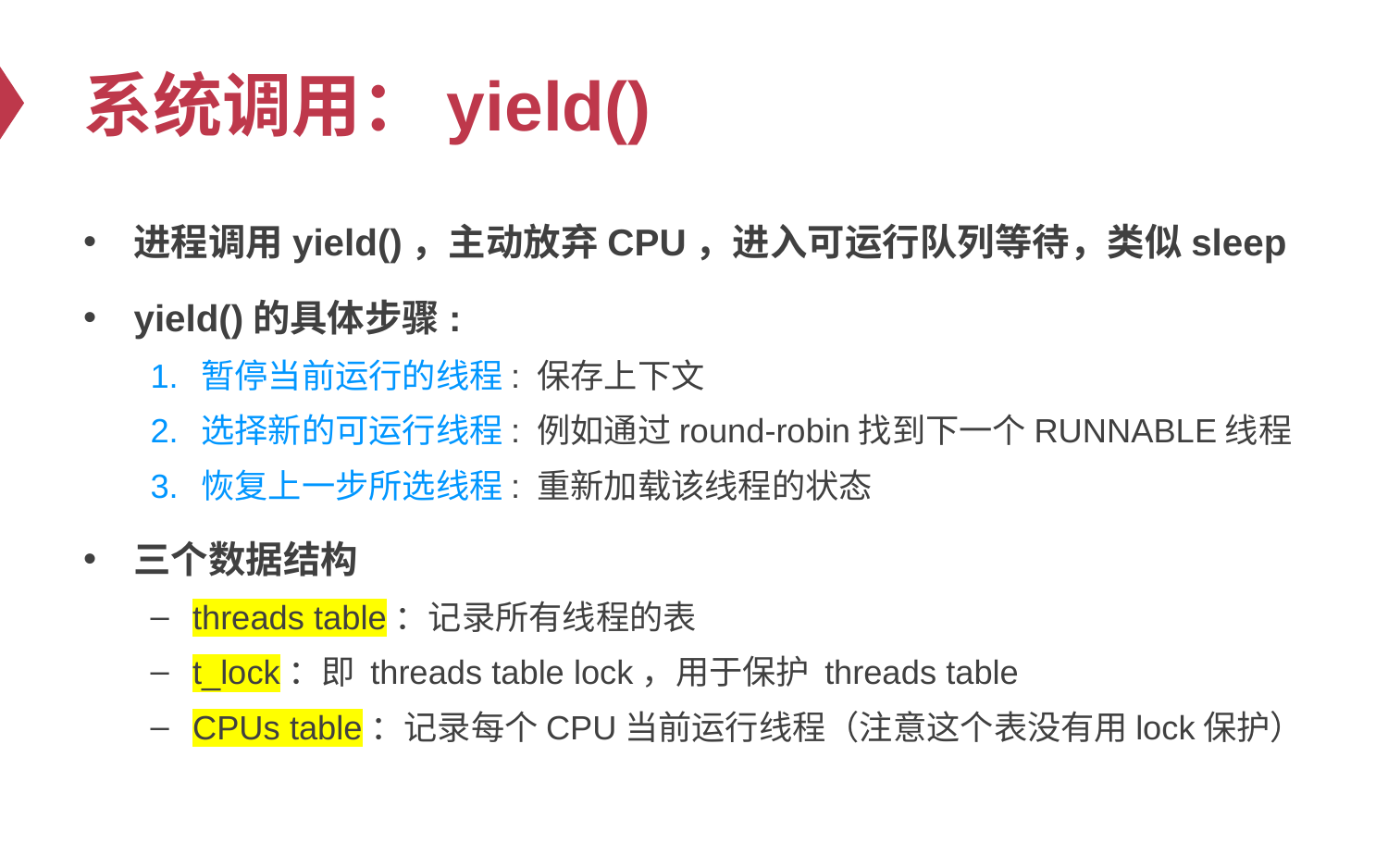

# 系统调用：yield()
进程调用yield()，主动放弃CPU，进入可运行队列等待，类似sleep
yield()的具体步骤:
暂停当前运行的线程: 保存上下文
选择新的可运行线程: 例如通过round-robin找到下一个RUNNABLE线程
恢复上一步所选线程: 重新加载该线程的状态
三个数据结构
threads table：记录所有线程的表
t_lock：即 threads table lock，用于保护 threads table
CPUs table：记录每个CPU当前运行线程（注意这个表没有用lock保护）